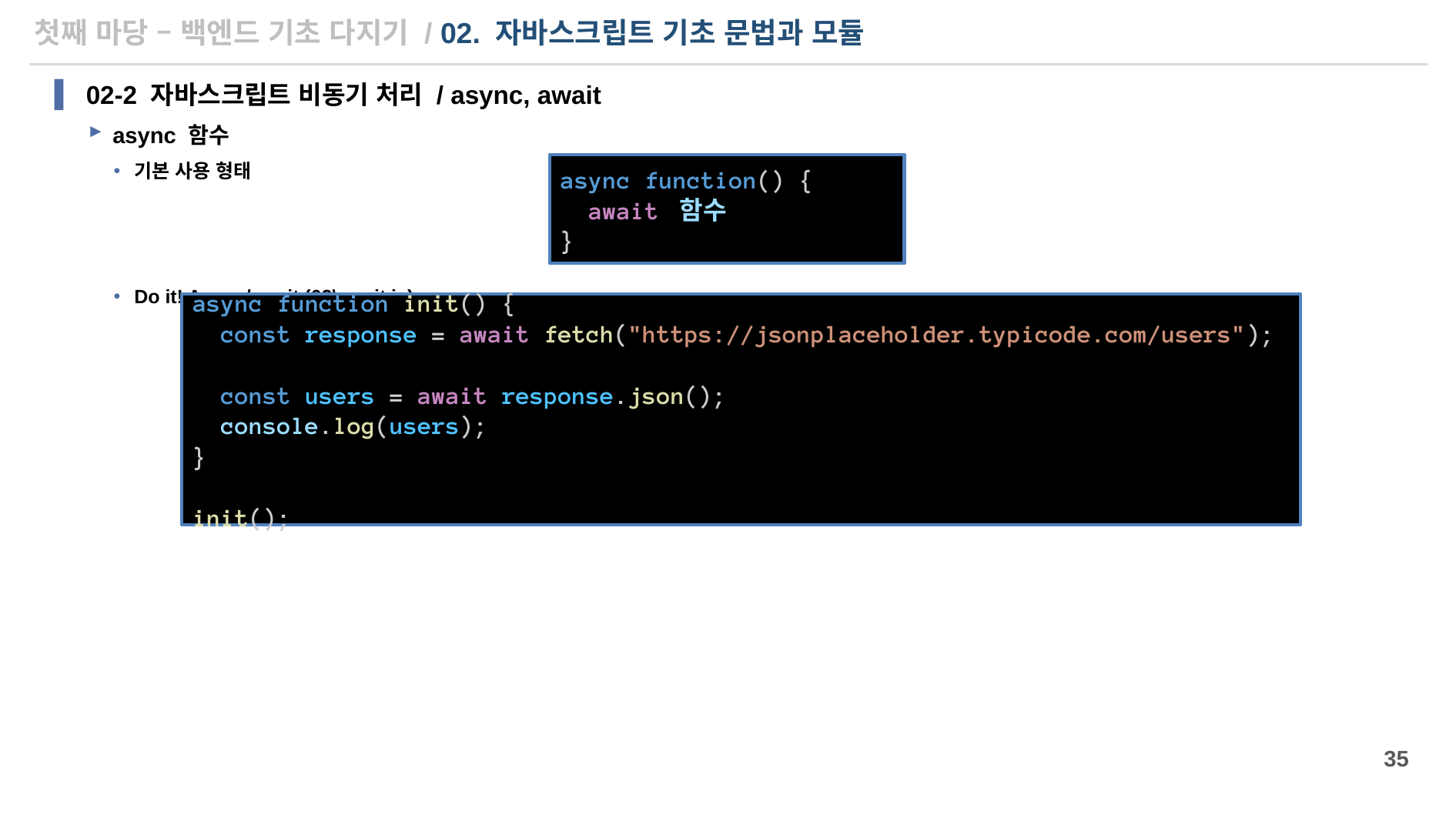

# 첫째 마당 – 백엔드 기초 다지기 / 02. 자바스크립트 기초 문법과 모듈
02-2 자바스크립트 비동기 처리 / async, await
async 함수
기본 사용 형태

Do it! Async/await (02\await.js)

async function() {
  await 함수
}
async function init() {
  const response = await fetch("https://jsonplaceholder.typicode.com/users");
  const users = await response.json();
  console.log(users);
}
init();
35